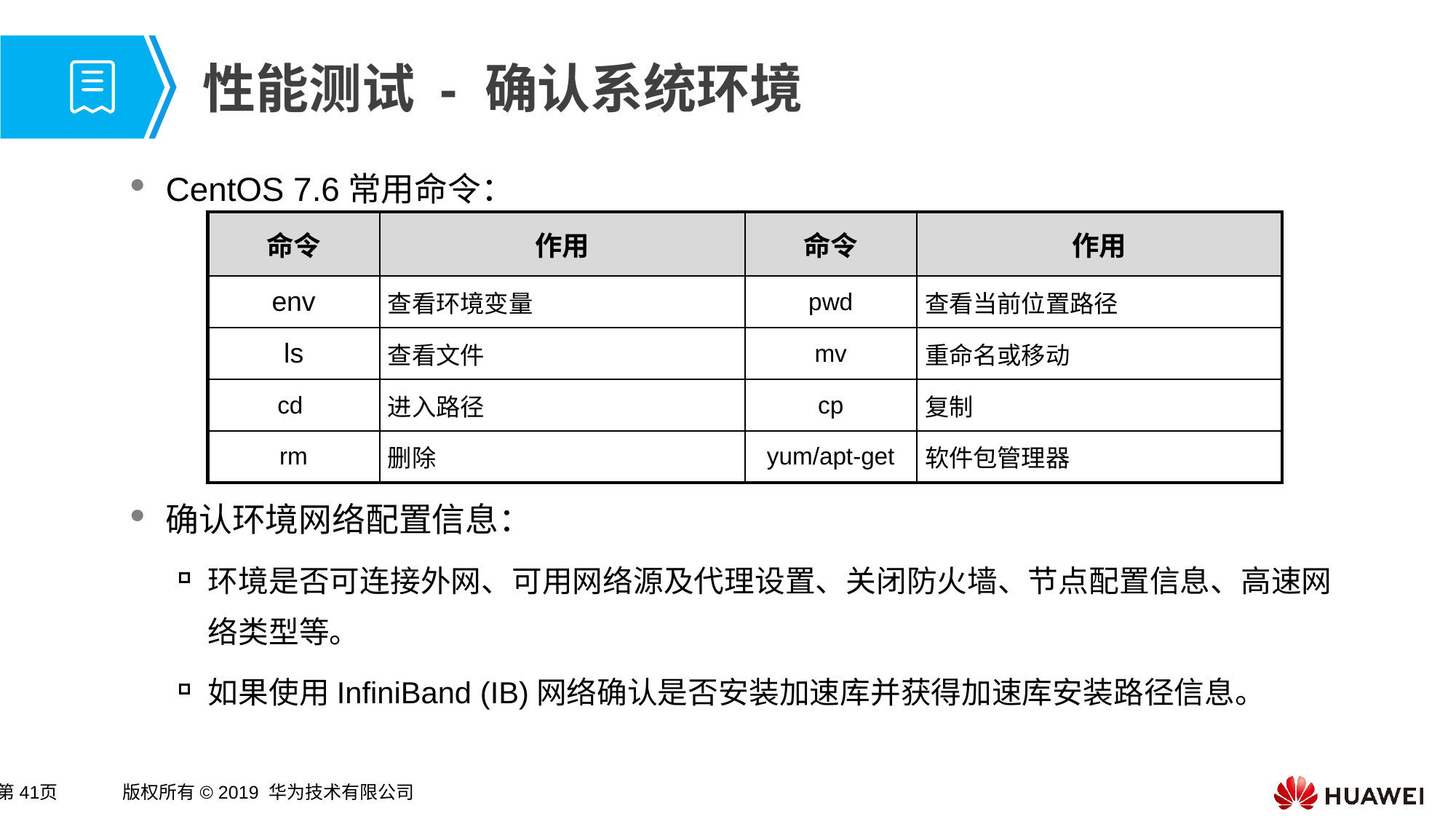

# 性能测试 - 确认系统环境
CentOS 7.6常用命令：

确认环境网络配置信息：
环境是否可连接外网、可用网络源及代理设置、关闭防火墙、节点配置信息、高速网络类型等。
如果使用InfiniBand (IB)网络确认是否安装加速库并获得加速库安装路径信息。

| 命令 | 作用 | 命令 | 作用 |
| --- | --- | --- | --- |
| env | 查看环境变量 | pwd | 查看当前位置路径 |
| ls | 查看文件 | mv | 重命名或移动 |
| cd | 进入路径 | cp | 复制 |
| rm | 删除 | yum/apt-get | 软件包管理器 |